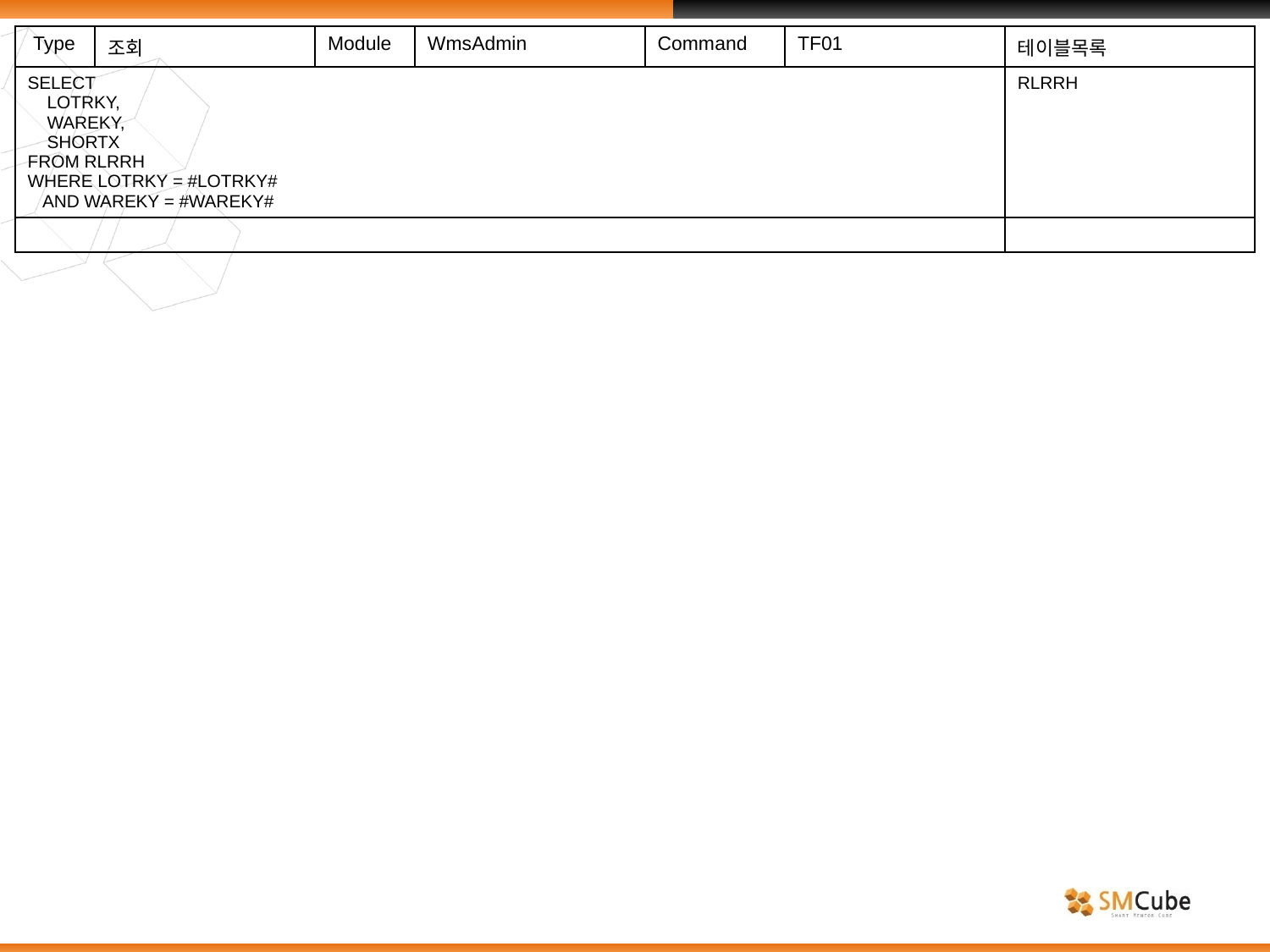

| Type | 조회 | Module | WmsAdmin | Command | TF01 | 테이블목록 |
| --- | --- | --- | --- | --- | --- | --- |
| SELECT LOTRKY, WAREKY, SHORTX FROM RLRRH WHERE LOTRKY = #LOTRKY# AND WAREKY = #WAREKY# |  |  |  |  |  | RLRRH |
|  |  |  |  |  |  |  |